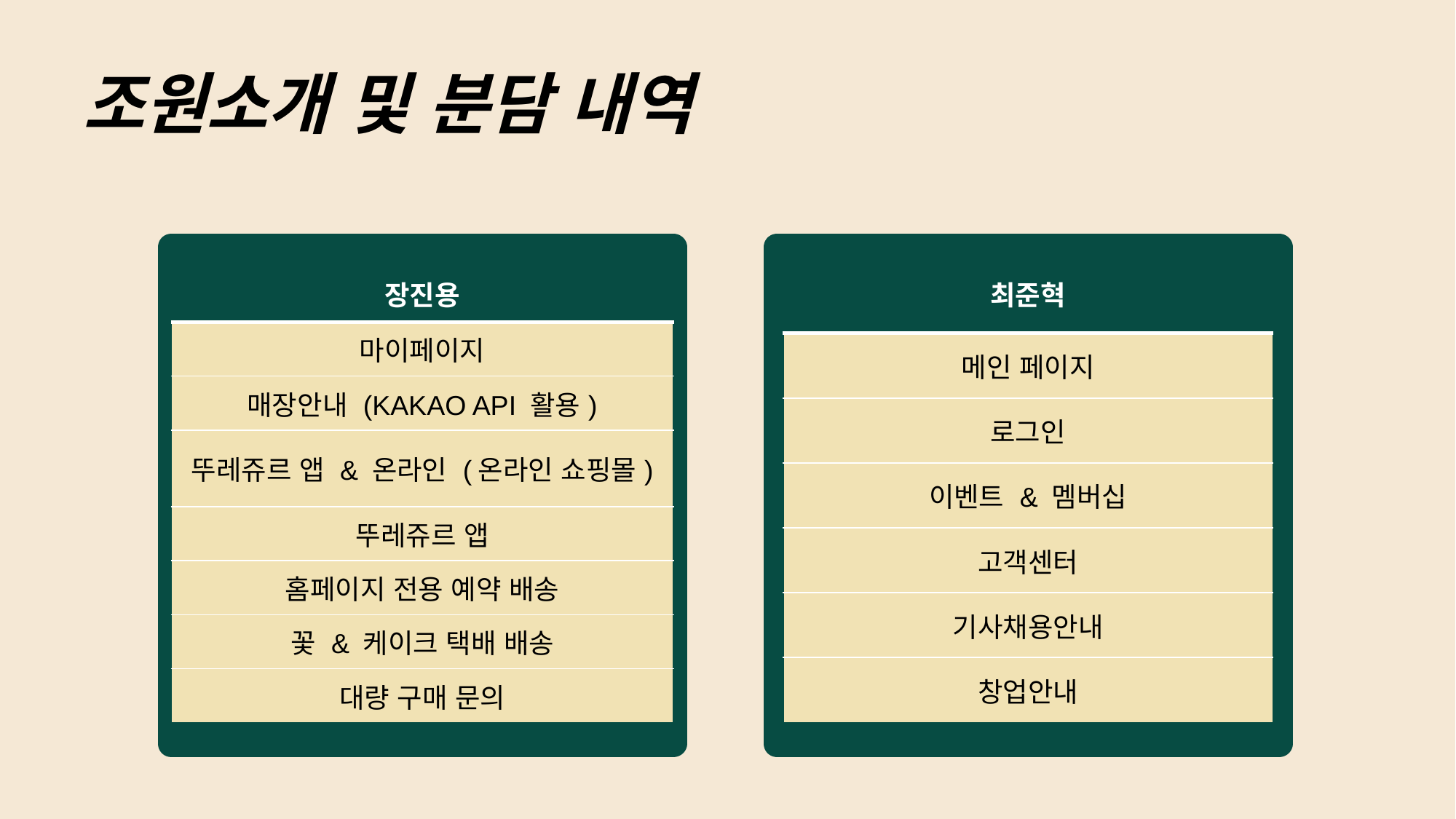

조원소개 및 분담 내역

| 장진용 |
| --- |
| 마이페이지 |
| 매장안내 (KAKAO API 활용) |
| 뚜레쥬르 앱 & 온라인 (온라인 쇼핑몰) |
| 뚜레쥬르 앱 |
| 홈페이지 전용 예약 배송 |
| 꽃 & 케이크 택배 배송 |
| 대량 구매 문의 |
| 최준혁 |
| --- |
| 메인 페이지 |
| 로그인 |
| 이벤트 & 멤버십 |
| 고객센터 |
| 기사채용안내 |
| 창업안내 |